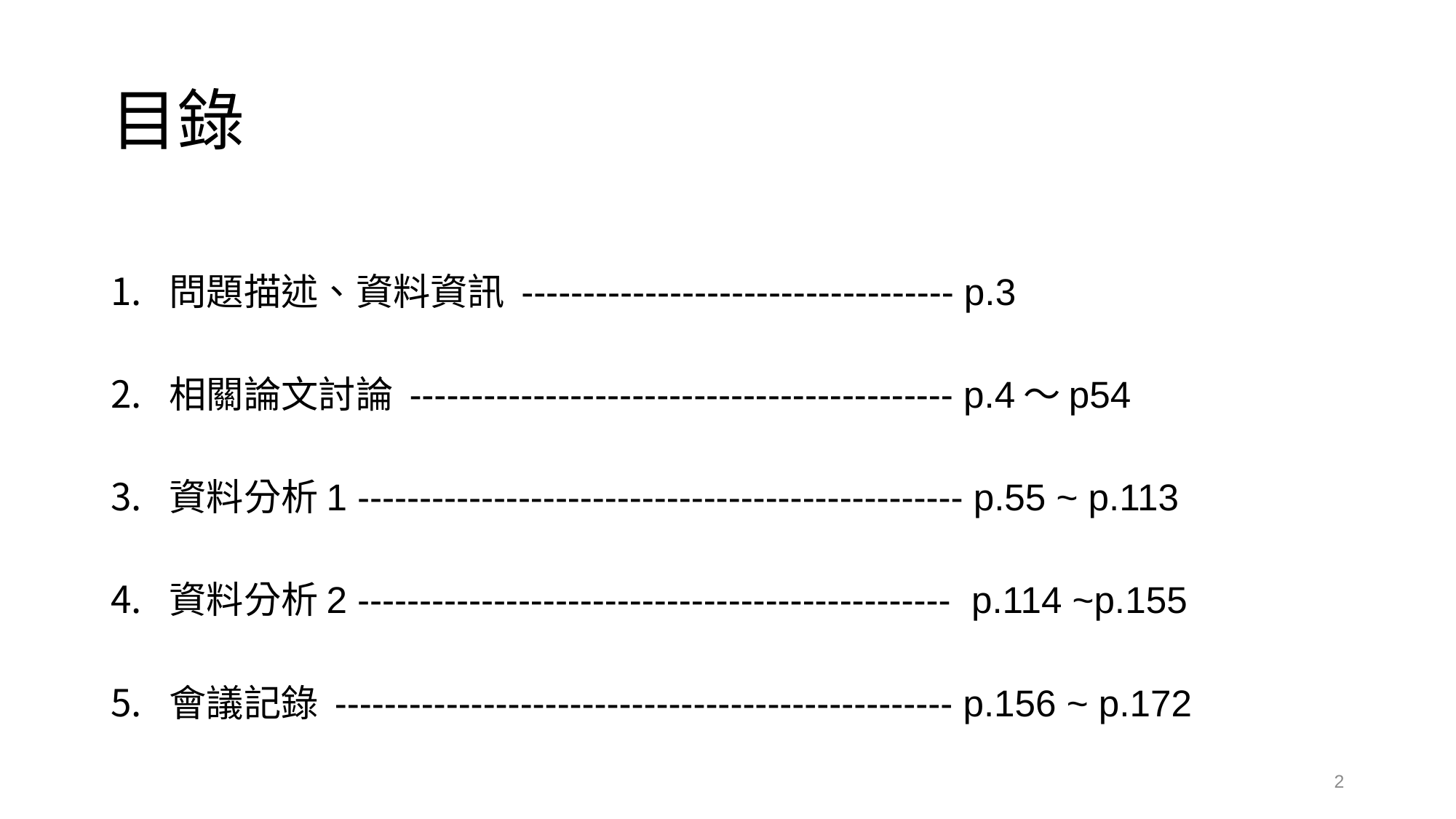

# 目錄
問題描述、資料資訊 ----------------------------------- p.3
相關論文討論 -------------------------------------------- p.4～p54
資料分析1 ------------------------------------------------- p.55 ~ p.113
資料分析2 ------------------------------------------------  p.114 ~p.155
會議記錄 -------------------------------------------------- p.156 ~ p.172
2